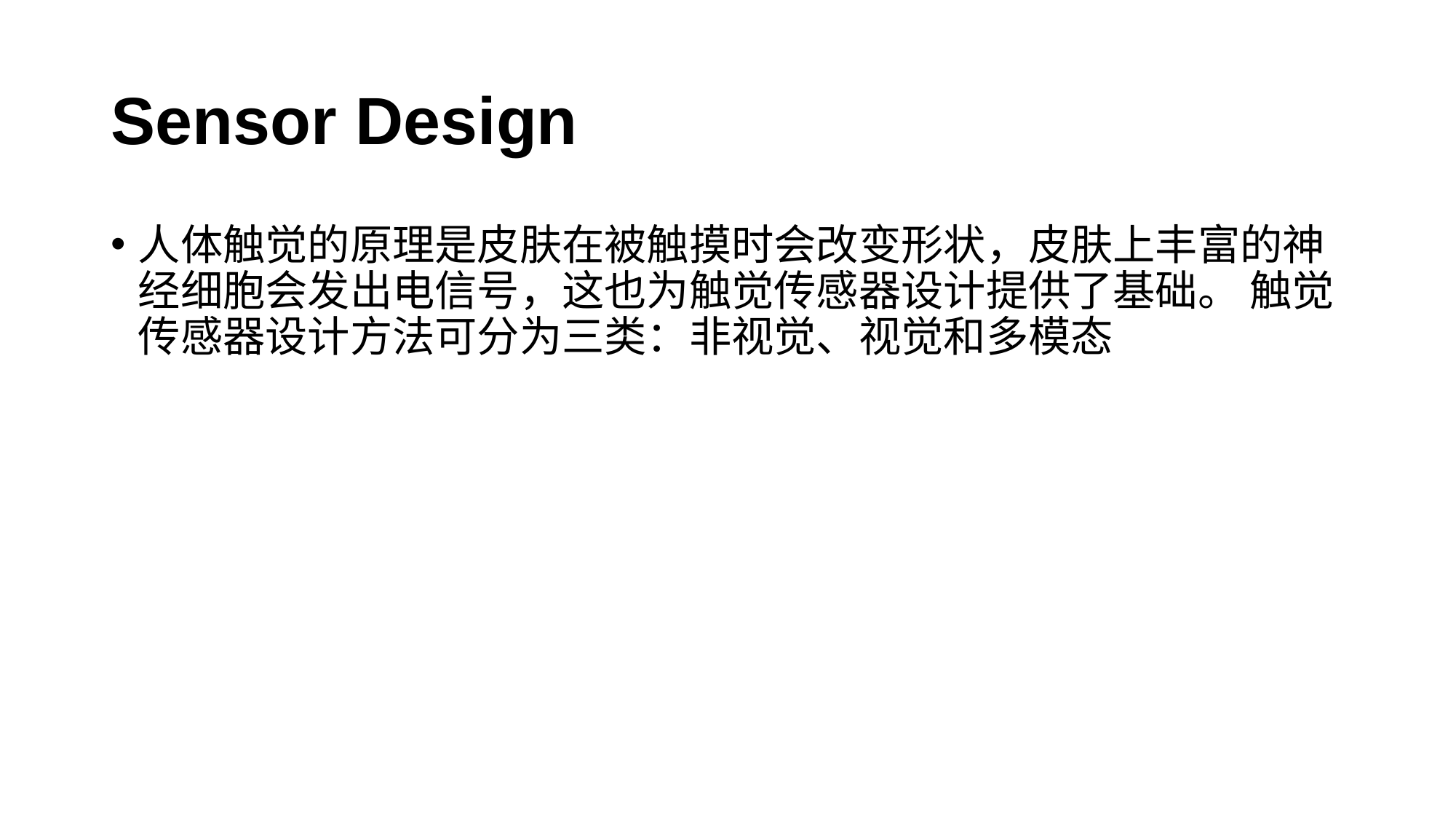

# Sensor Design
人体触觉的原理是皮肤在被触摸时会改变形状，皮肤上丰富的神经细胞会发出电信号，这也为触觉传感器设计提供了基础。 触觉传感器设计方法可分为三类：非视觉、视觉和多模态